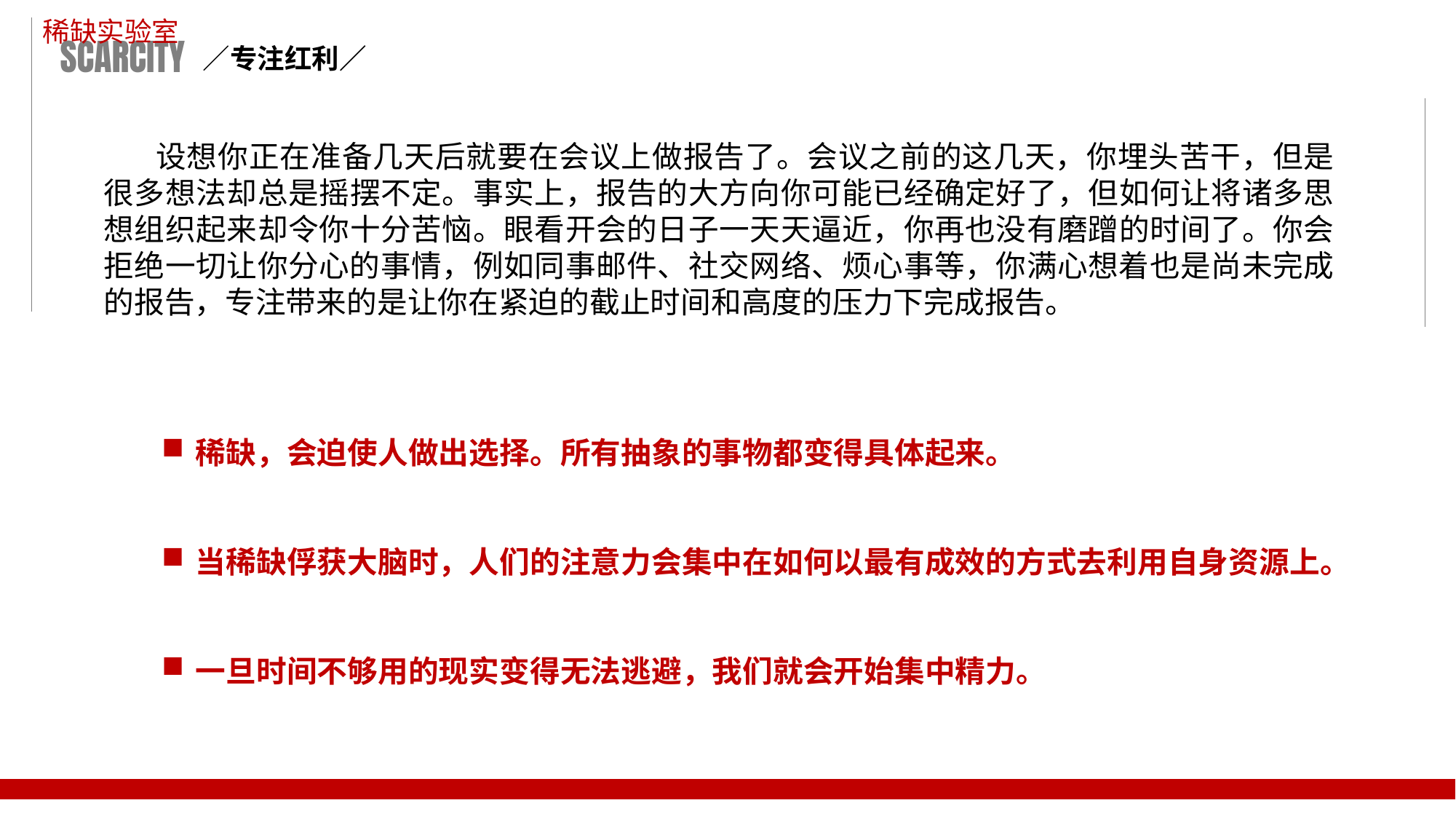

稀缺实验室
SCARCITY
／专注红利／
      设想你正在准备几天后就要在会议上做报告了。会议之前的这几天，你埋头苦干，但是很多想法却总是摇摆不定。事实上，报告的大方向你可能已经确定好了，但如何让将诸多思想组织起来却令你十分苦恼。眼看开会的日子一天天逼近，你再也没有磨蹭的时间了。你会拒绝一切让你分心的事情，例如同事邮件、社交网络、烦心事等，你满心想着也是尚未完成的报告，专注带来的是让你在紧迫的截止时间和高度的压力下完成报告。
稀缺，会迫使人做出选择。所有抽象的事物都变得具体起来。

当稀缺俘获大脑时，人们的注意力会集中在如何以最有成效的方式去利用自身资源上。

一旦时间不够用的现实变得无法逃避，我们就会开始集中精力。